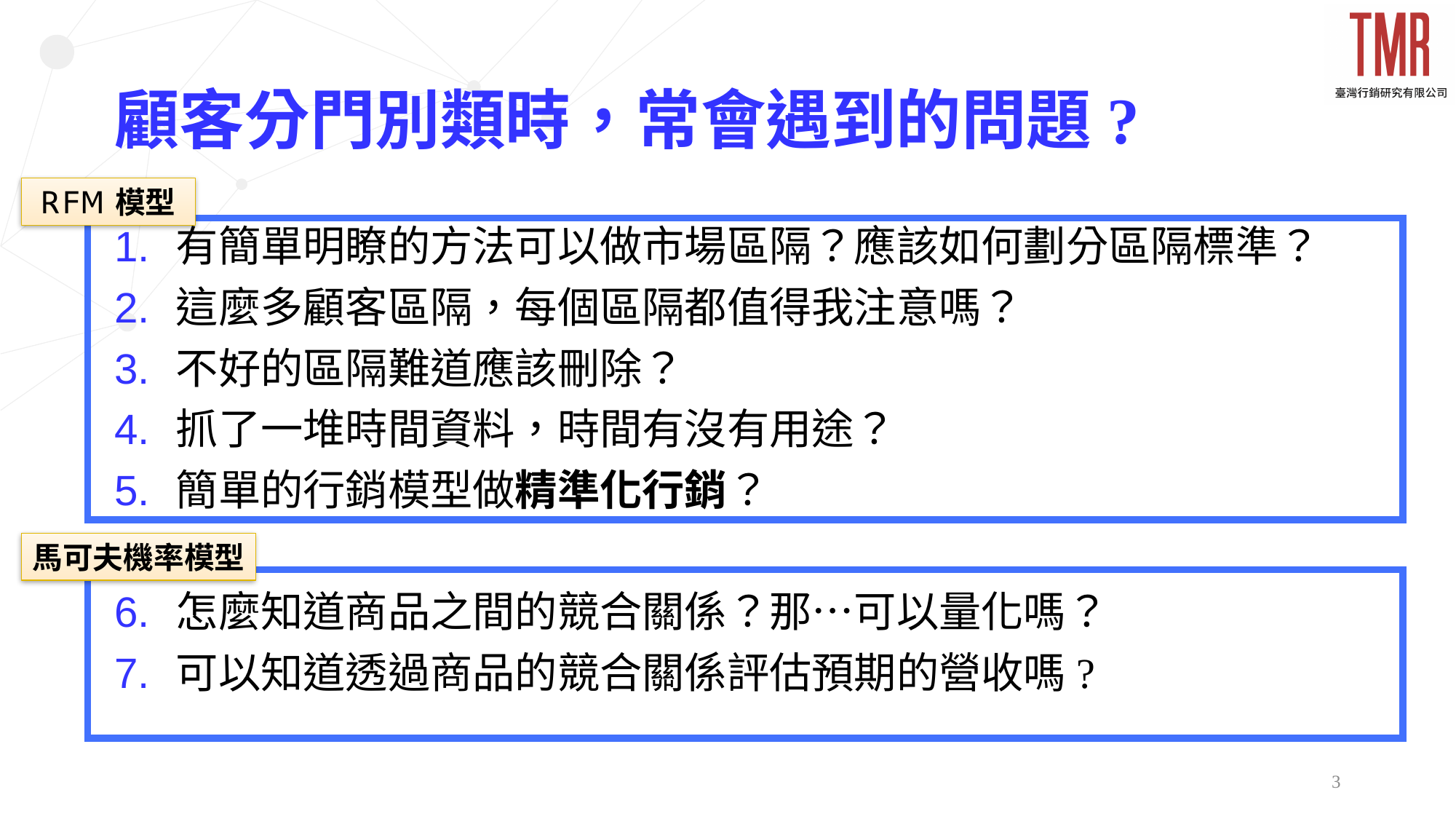

# 顧客分門別類時，常會遇到的問題?
RFM模型

有簡單明瞭的方法可以做市場區隔？應該如何劃分區隔標準？
這麼多顧客區隔，每個區隔都值得我注意嗎？
不好的區隔難道應該刪除？
抓了一堆時間資料，時間有沒有用途？
簡單的行銷模型做精準化行銷？

怎麼知道商品之間的競合關係？那…可以量化嗎？
可以知道透過商品的競合關係評估預期的營收嗎?
馬可夫機率模型

3